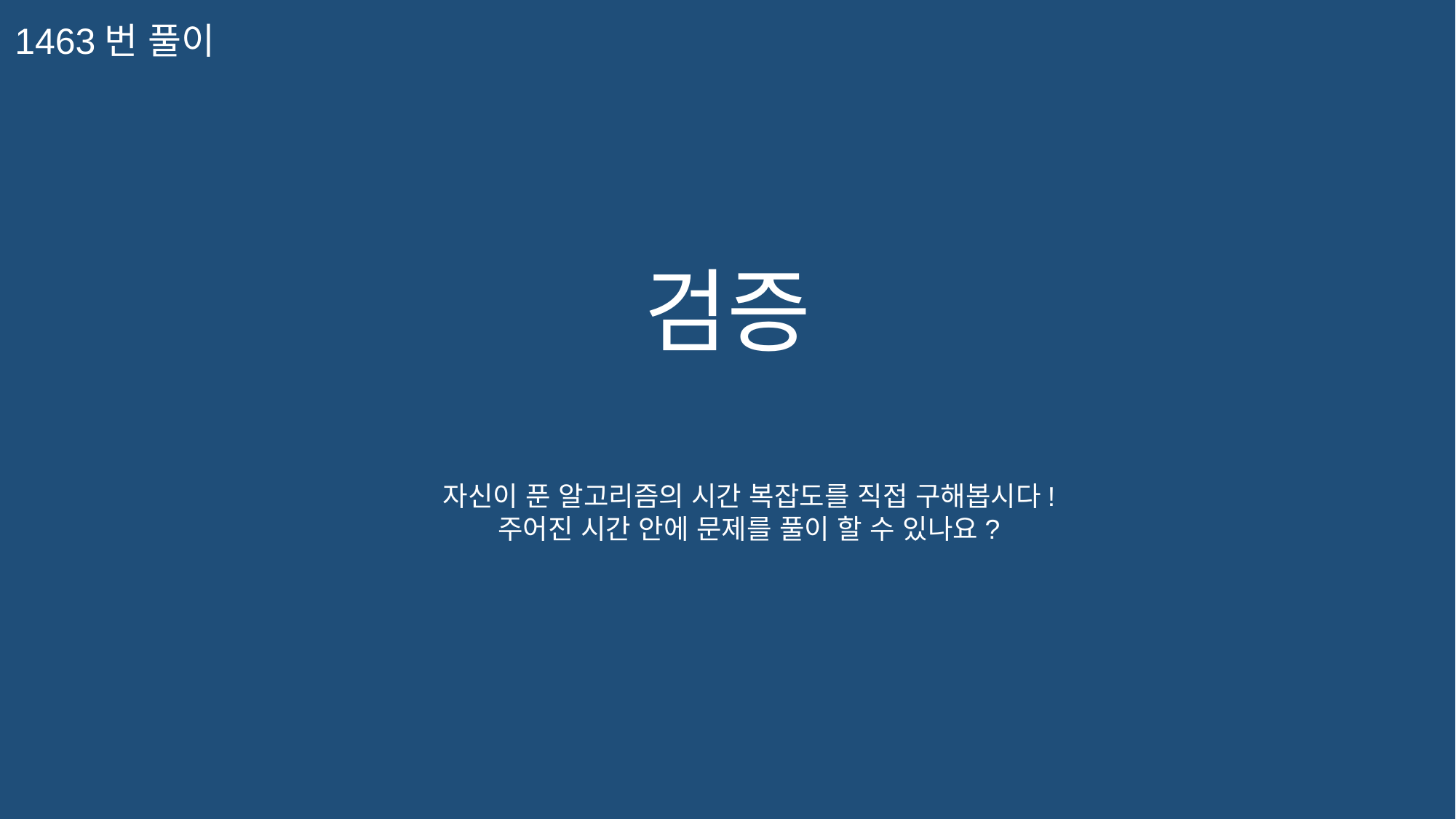

1463번 풀이
검증
자신이 푼 알고리즘의 시간 복잡도를 직접 구해봅시다!
주어진 시간 안에 문제를 풀이 할 수 있나요?